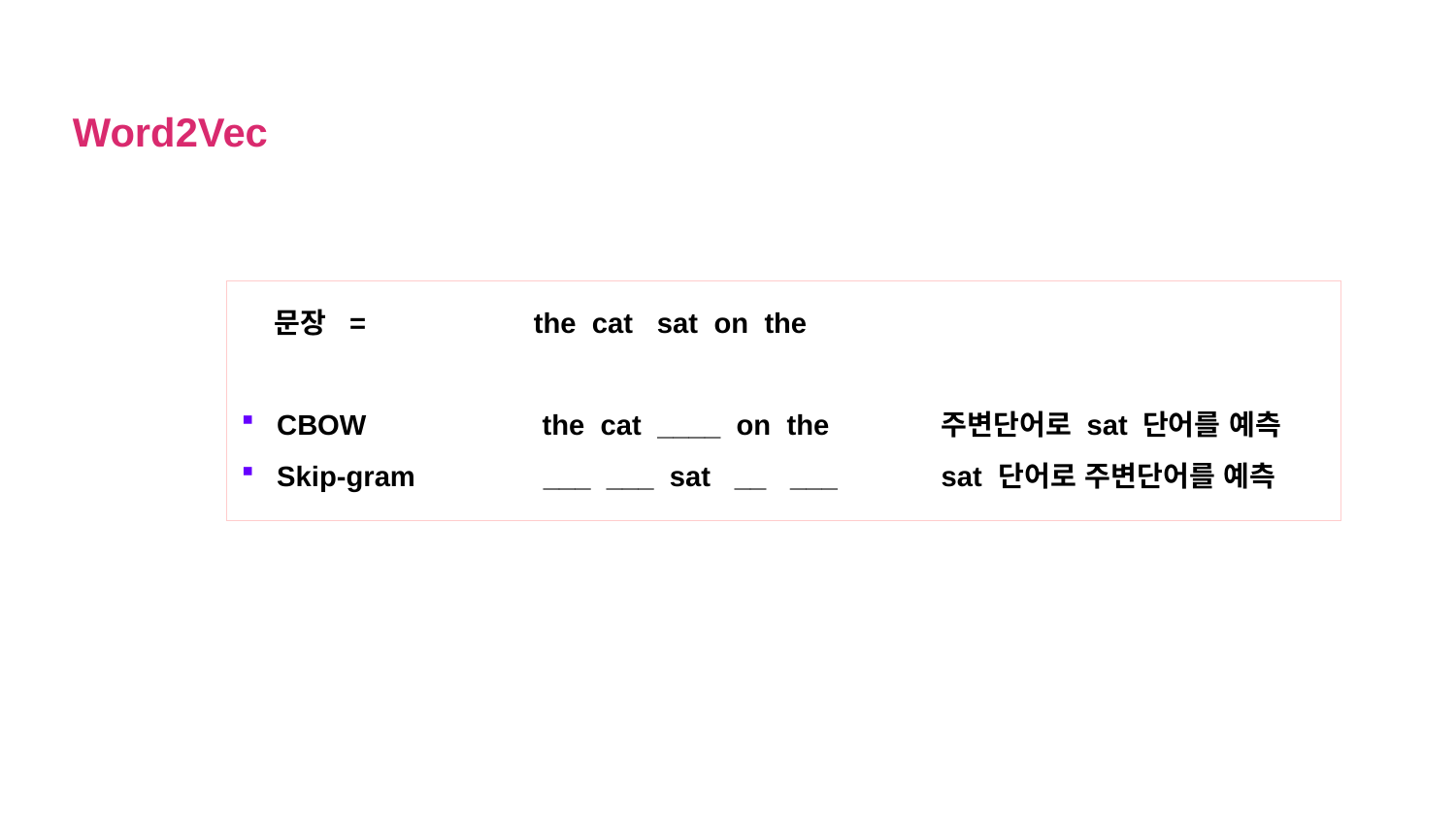

Word2Vec
    문장  =                     the  cat   sat  on  the

 CBOW                      the  cat  ____  on  the             주변단어로 sat 단어를 예측
 Skip-gram                ___  ___  sat   __   ___             sat 단어로 주변단어를 예측